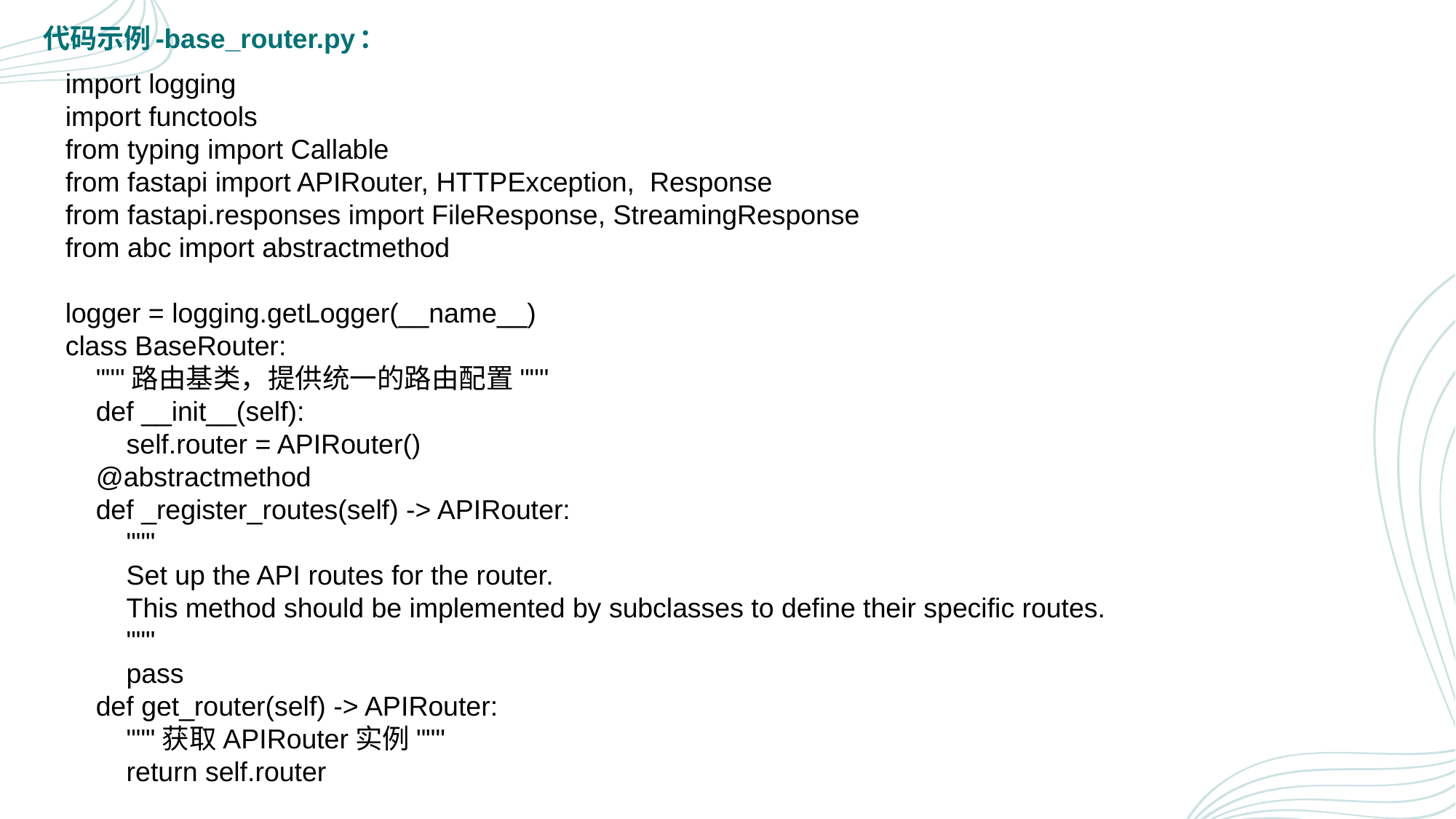

代码示例-base_router.py：
import logging
import functools
from typing import Callable
from fastapi import APIRouter, HTTPException,  Response
from fastapi.responses import FileResponse, StreamingResponse
from abc import abstractmethod

logger = logging.getLogger(__name__)
class BaseRouter:
    """路由基类，提供统一的路由配置"""
    def __init__(self):
        self.router = APIRouter()
    @abstractmethod
    def _register_routes(self) -> APIRouter:
        """
        Set up the API routes for the router.
        This method should be implemented by subclasses to define their specific routes.
        """
        pass
    def get_router(self) -> APIRouter:
        """获取APIRouter实例"""
        return self.router